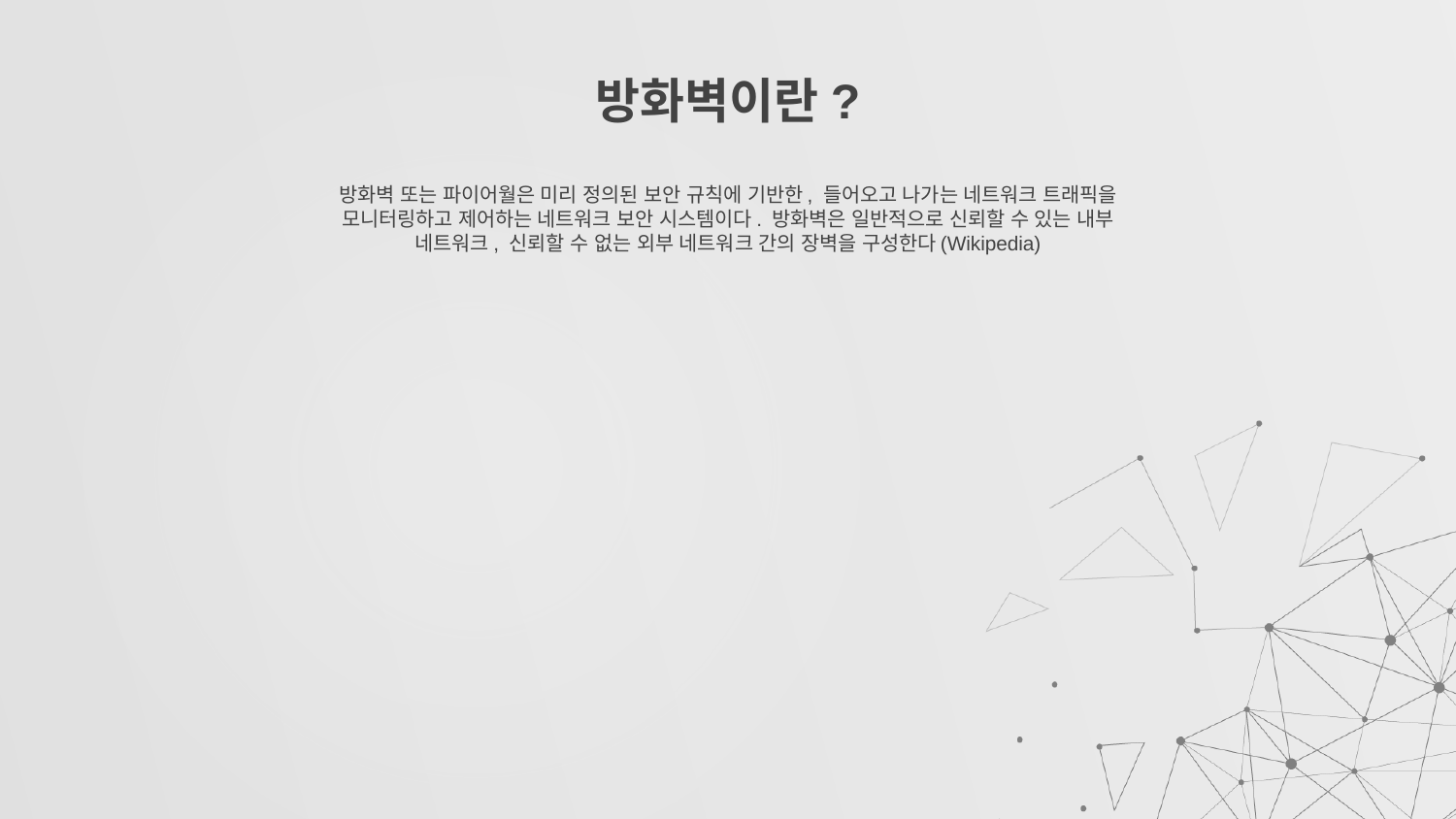

# 방화벽이란?
방화벽 또는 파이어월은 미리 정의된 보안 규칙에 기반한, 들어오고 나가는 네트워크 트래픽을 모니터링하고 제어하는 네트워크 보안 시스템이다. 방화벽은 일반적으로 신뢰할 수 있는 내부 네트워크, 신뢰할 수 없는 외부 네트워크 간의 장벽을 구성한다(Wikipedia)